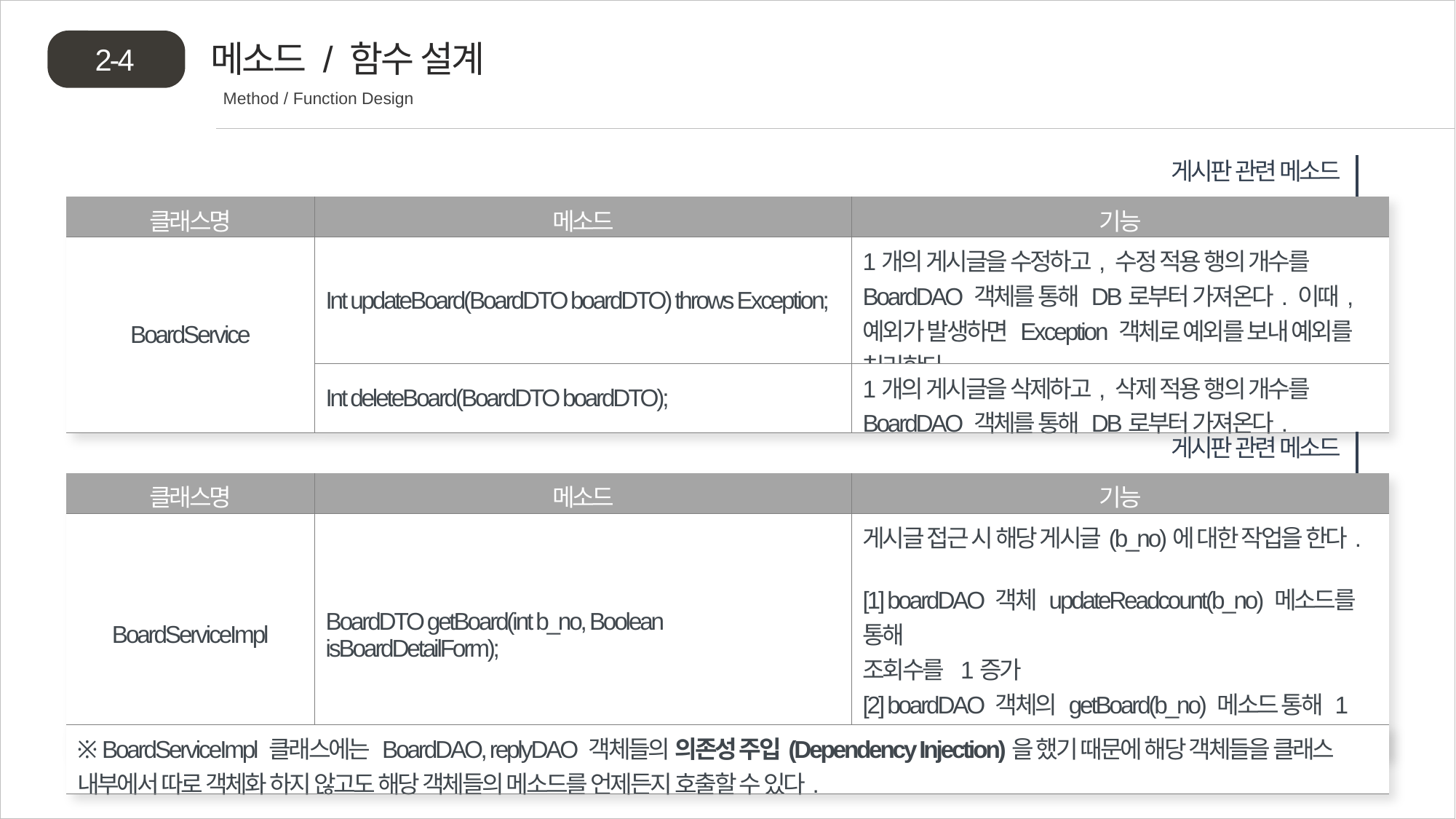

메소드 / 함수 설계
2-4
Method / Function Design
게시판 관련 메소드
| 클래스명 | 메소드 | 기능 |
| --- | --- | --- |
| BoardService | Int updateBoard(BoardDTO boardDTO) throws Exception; | 1개의 게시글을 수정하고, 수정 적용 행의 개수를 BoardDAO 객체를 통해 DB로부터 가져온다. 이때, 예외가 발생하면 Exception 객체로 예외를 보내 예외를 처리한다. |
| BoardService | Int deleteBoard(BoardDTO boardDTO); | 1개의 게시글을 삭제하고, 삭제 적용 행의 개수를 BoardDAO 객체를 통해 DB로부터 가져온다. |
게시판 관련 메소드
| 클래스명 | 메소드 | 기능 |
| --- | --- | --- |
| BoardServiceImpl | BoardDTO getBoard(int b\_no, Boolean isBoardDetailForm); | 게시글 접근 시 해당 게시글(b\_no)에 대한 작업을 한다. [1] boardDAO 객체 updateReadcount(b\_no) 메소드를 통해 조회수를 1증가 [2] boardDAO 객체의 getBoard(b\_no) 메소드 통해 1개의 게시글 상세 내용을 가져와 리턴한다. |
| ※ BoardServiceImpl 클래스에는 BoardDAO, replyDAO 객체들의 의존성 주입(Dependency Injection)을 했기 때문에 해당 객체들을 클래스 내부에서 따로 객체화 하지 않고도 해당 객체들의 메소드를 언제든지 호출할 수 있다. |
| --- |